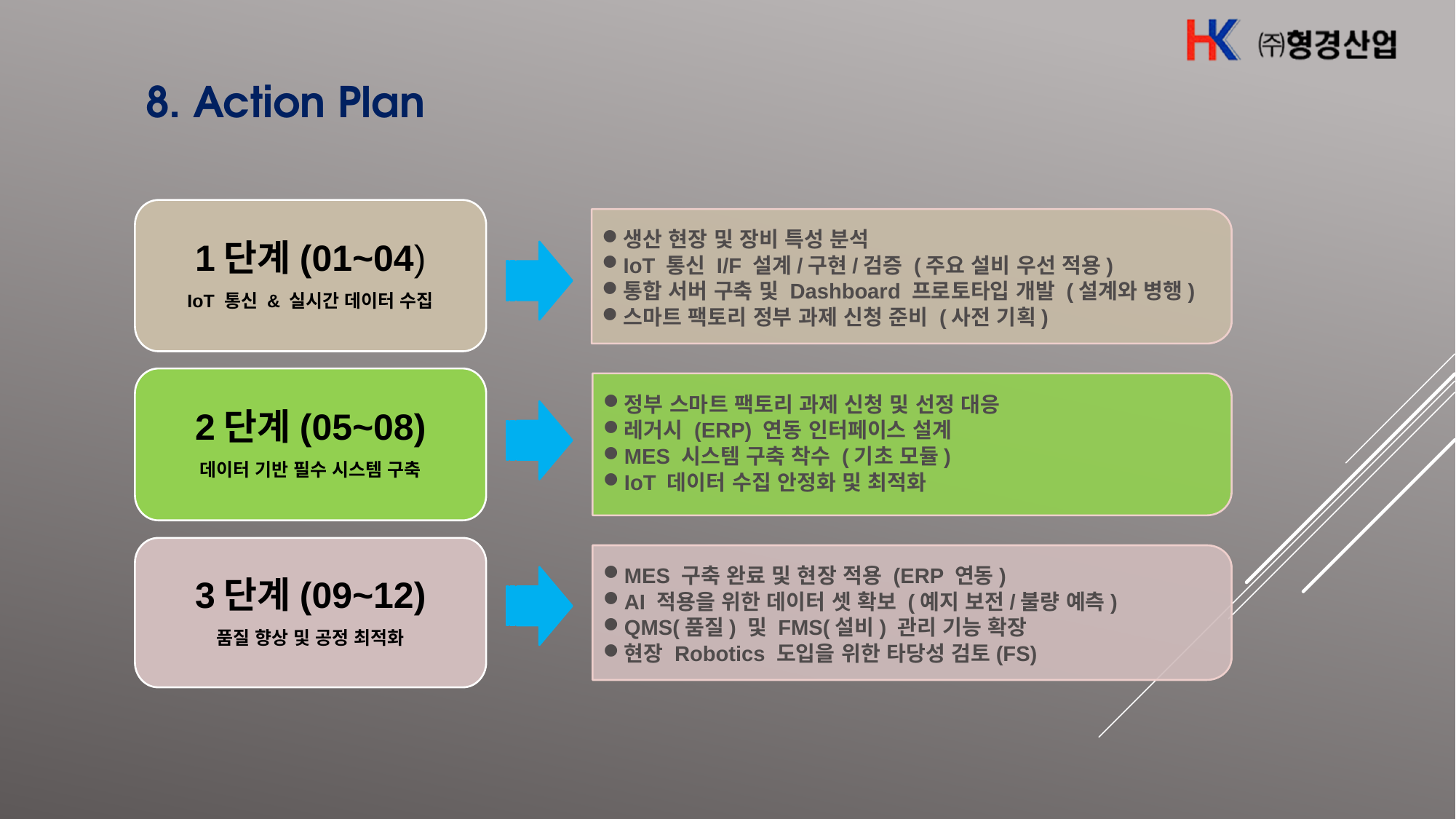

8. Action Plan
1단계(01~04)
IoT 통신 & 실시간 데이터 수집

생산 현장 및 장비 특성 분석
IoT 통신 I/F 설계/구현/검증 (주요 설비 우선 적용)
통합 서버 구축 및 Dashboard 프로토타입 개발 (설계와 병행)
스마트 팩토리 정부 과제 신청 준비 (사전 기획)

2단계(05~08)
데이터 기반 필수 시스템 구축
3단계(09~12)
품질 향상 및 공정 최적화

MES 구축 완료 및 현장 적용 (ERP 연동)
AI 적용을 위한 데이터 셋 확보 (예지 보전/불량 예측)
QMS(품질) 및 FMS(설비) 관리 기능 확장
현장 Robotics 도입을 위한 타당성 검토(FS)

정부 스마트 팩토리 과제 신청 및 선정 대응
레거시 (ERP) 연동 인터페이스 설계
MES 시스템 구축 착수 (기초 모듈)
IoT 데이터 수집 안정화 및 최적화